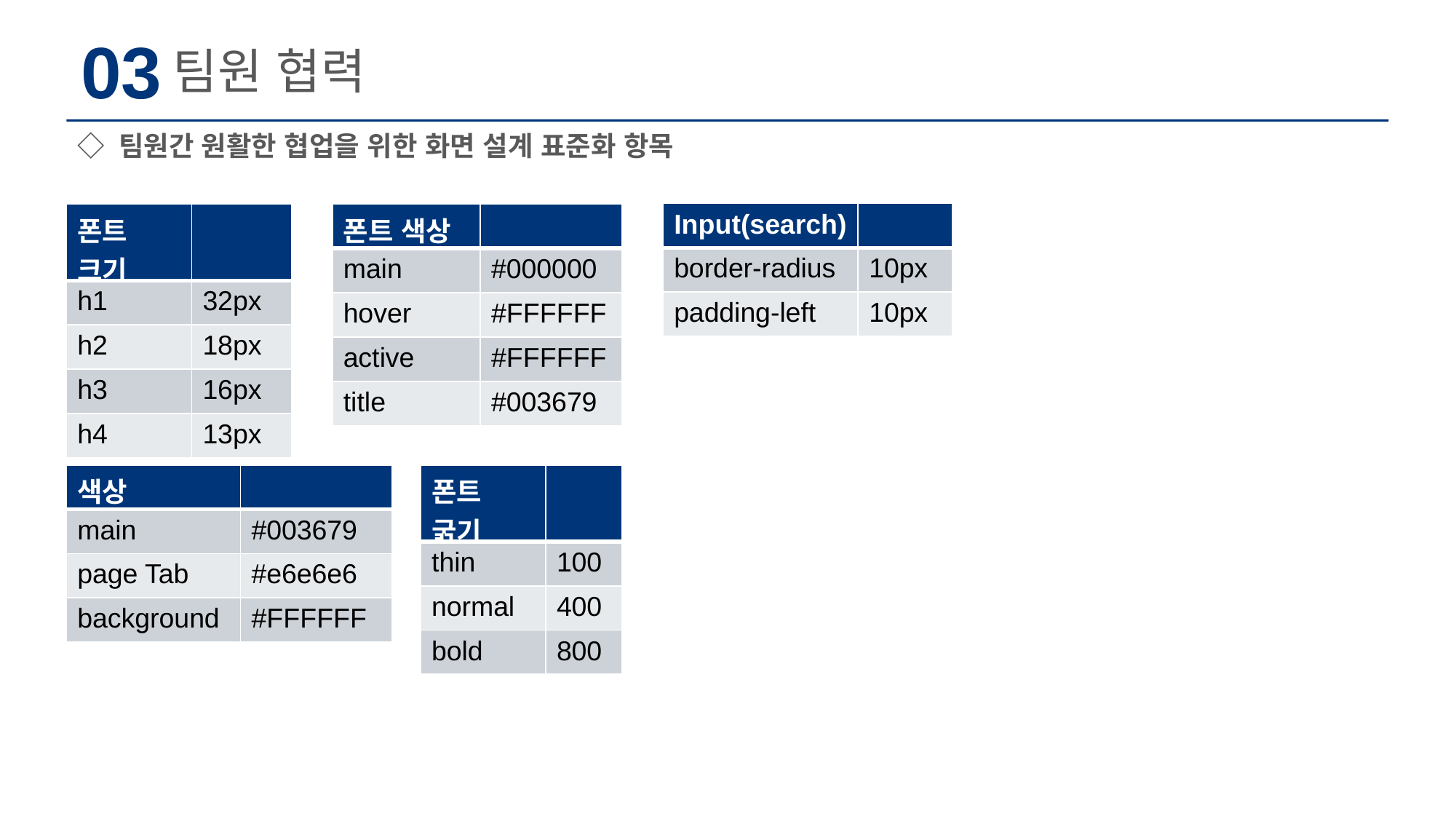

03
팀원 협력

◇ 팀원간 원활한 협업을 위한 화면 설계 표준화 항목
| Input(search) |  |
| --- | --- |
| border-radius | 10px |
| padding-left | 10px |
| 폰트 크기 |  |
| --- | --- |
| h1 | 32px |
| h2 | 18px |
| h3 | 16px |
| h4 | 13px |
| 폰트 색상 |  |
| --- | --- |
| main | #000000 |
| hover | #FFFFFF |
| active | #FFFFFF |
| title | #003679 |
| 색상 |  |
| --- | --- |
| main | #003679 |
| page Tab | #e6e6e6 |
| background | #FFFFFF |
| 폰트 굵기 |  |
| --- | --- |
| thin | 100 |
| normal | 400 |
| bold | 800 |